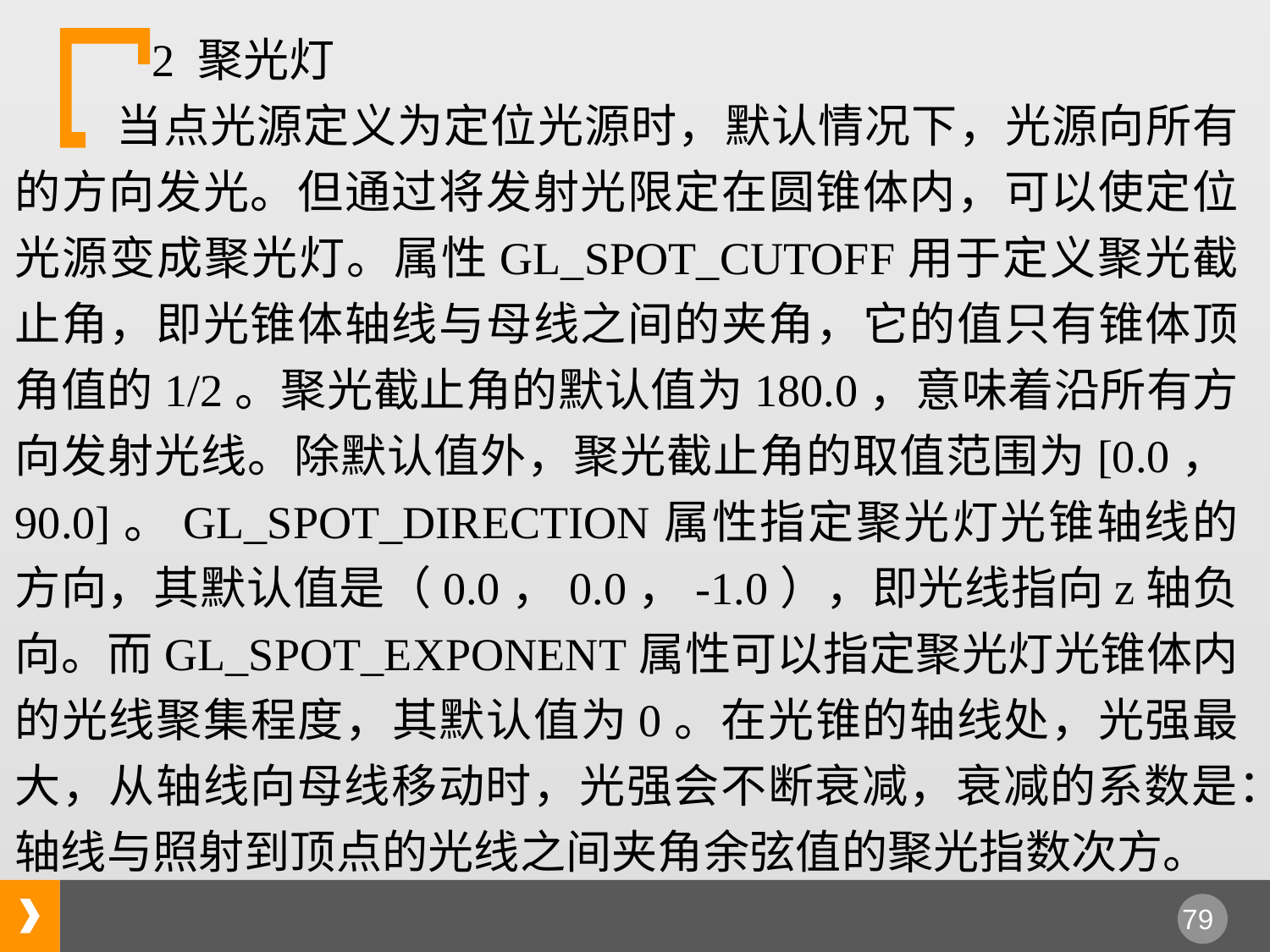

2 聚光灯
        当点光源定义为定位光源时，默认情况下，光源向所有的方向发光。但通过将发射光限定在圆锥体内，可以使定位光源变成聚光灯。属性GL_SPOT_CUTOFF用于定义聚光截止角，即光锥体轴线与母线之间的夹角，它的值只有锥体顶角值的1/2。聚光截止角的默认值为180.0，意味着沿所有方向发射光线。除默认值外，聚光截止角的取值范围为[0.0，90.0]。GL_SPOT_DIRECTION属性指定聚光灯光锥轴线的方向，其默认值是（0.0，0.0，-1.0），即光线指向z轴负向。而GL_SPOT_EXPONENT属性可以指定聚光灯光锥体内的光线聚集程度，其默认值为0。在光锥的轴线处，光强最大，从轴线向母线移动时，光强会不断衰减，衰减的系数是：轴线与照射到顶点的光线之间夹角余弦值的聚光指数次方。